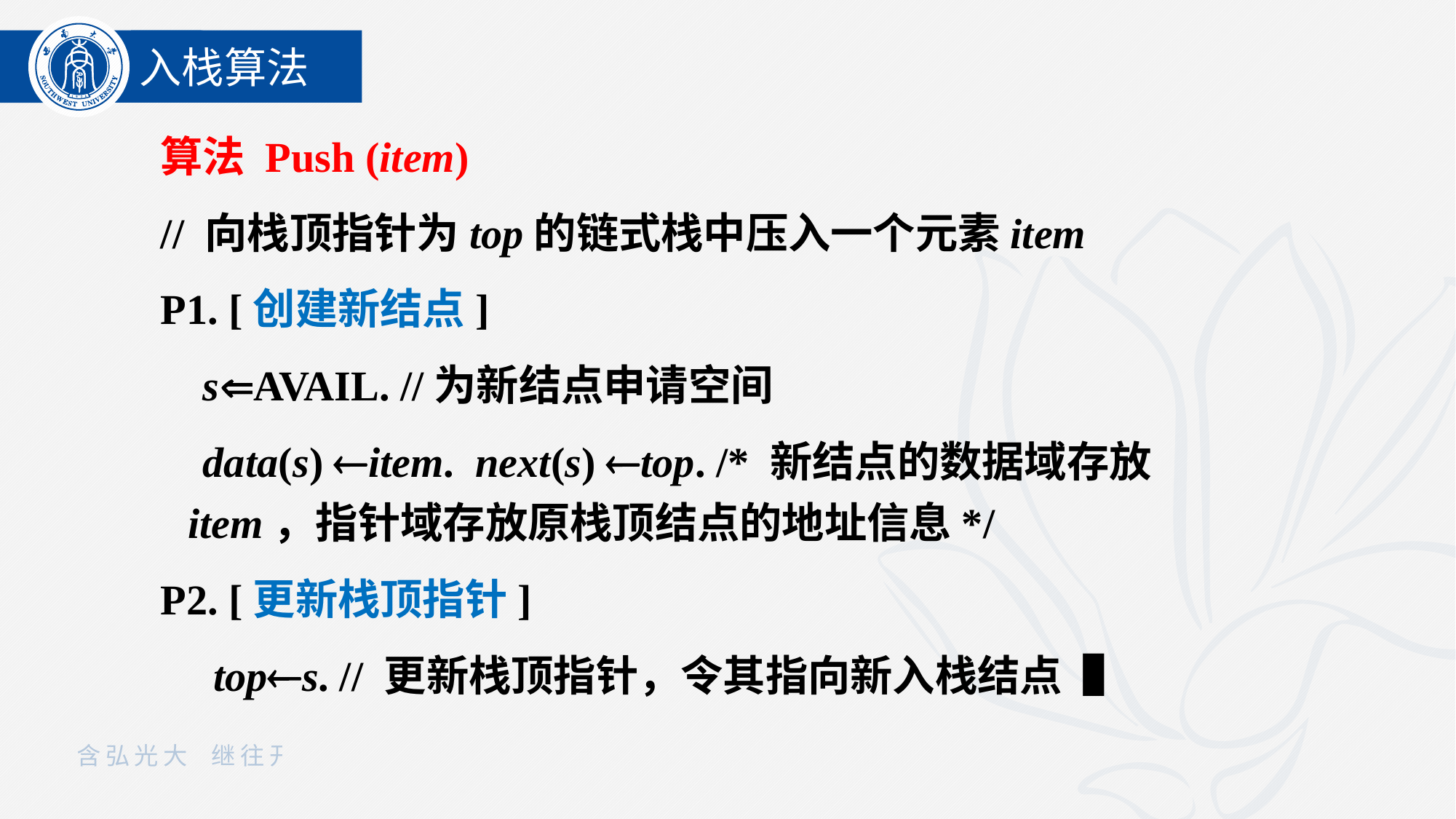

入栈算法
算法 Push (item)
// 向栈顶指针为top的链式栈中压入一个元素item
P1. [创建新结点]
    s⇐AVAIL. //为新结点申请空间
    data(s) ←item.  next(s) ←top. /* 新结点的数据域存放item，指针域存放原栈顶结点的地址信息*/
P2. [更新栈顶指针]
     top←s. // 更新栈顶指针，令其指向新入栈结点▐